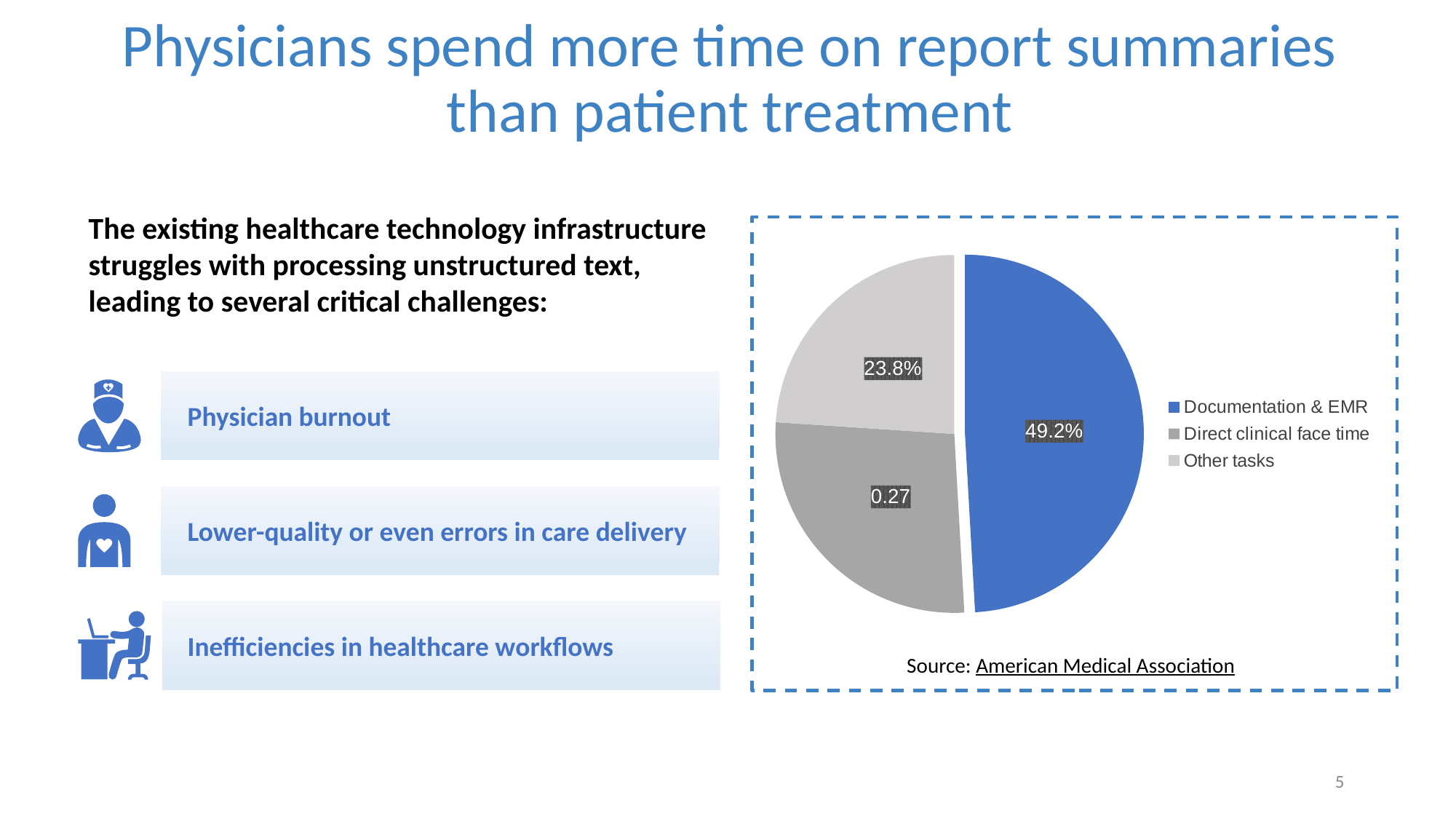

Physicians spend more time on report summaries than patient treatment

### Chart

| Category | 销售额 |
|---|---|
| Documentation & EMR | 0.492 |
| Direct clinical face time  | 0.27 |
| Other tasks | 0.24 |
The existing healthcare technology infrastructure struggles with processing unstructured text, leading to several critical challenges:

Physician burnout

Lower-quality or even errors in care delivery

Inefficiencies in healthcare workflows
Source: American Medical Association
5